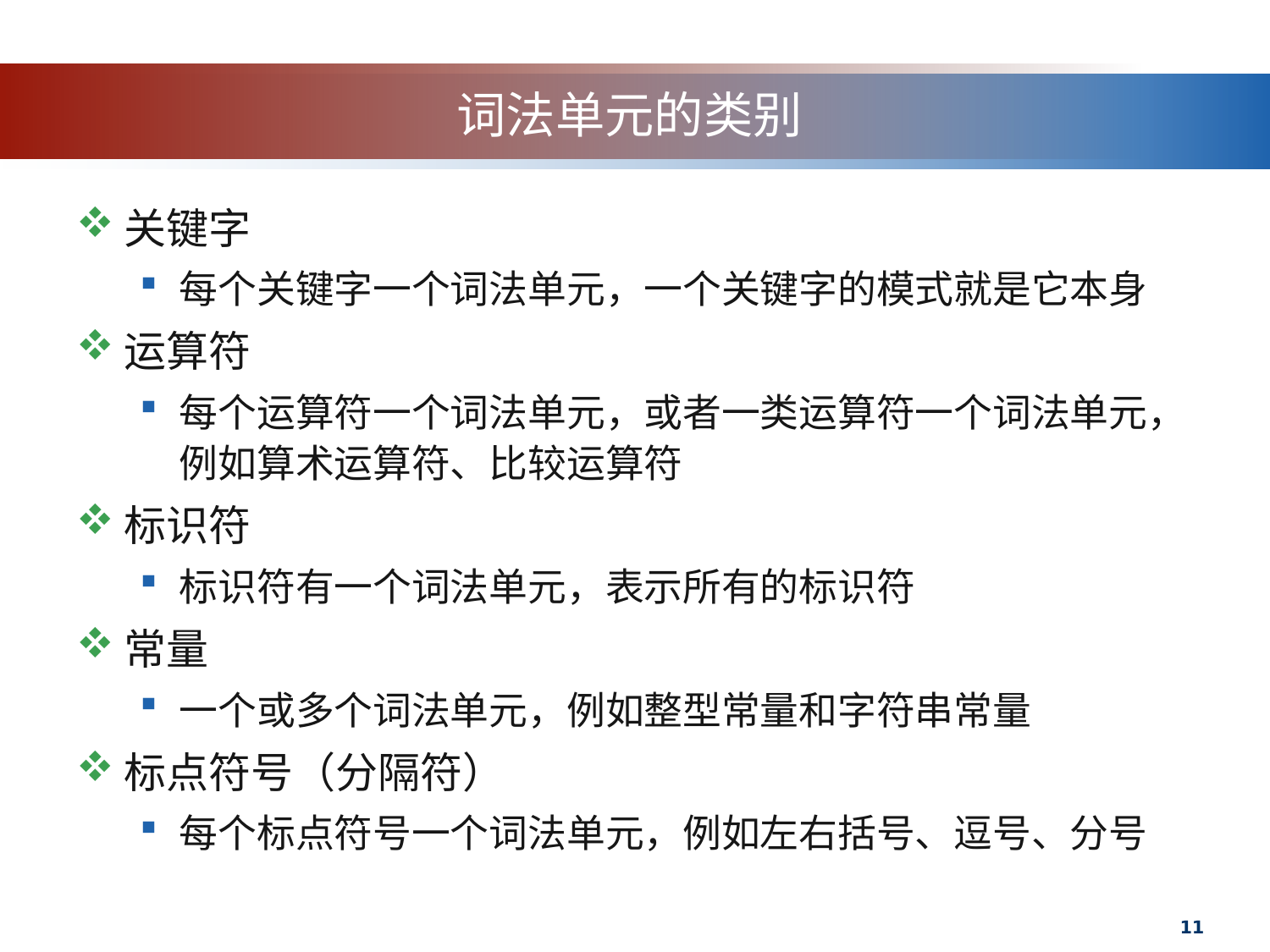

# 词法单元的类别
关键字
每个关键字一个词法单元，一个关键字的模式就是它本身
运算符
每个运算符一个词法单元，或者一类运算符一个词法单元，例如算术运算符、比较运算符
标识符
标识符有一个词法单元，表示所有的标识符
常量
一个或多个词法单元，例如整型常量和字符串常量
标点符号（分隔符）
每个标点符号一个词法单元，例如左右括号、逗号、分号
11